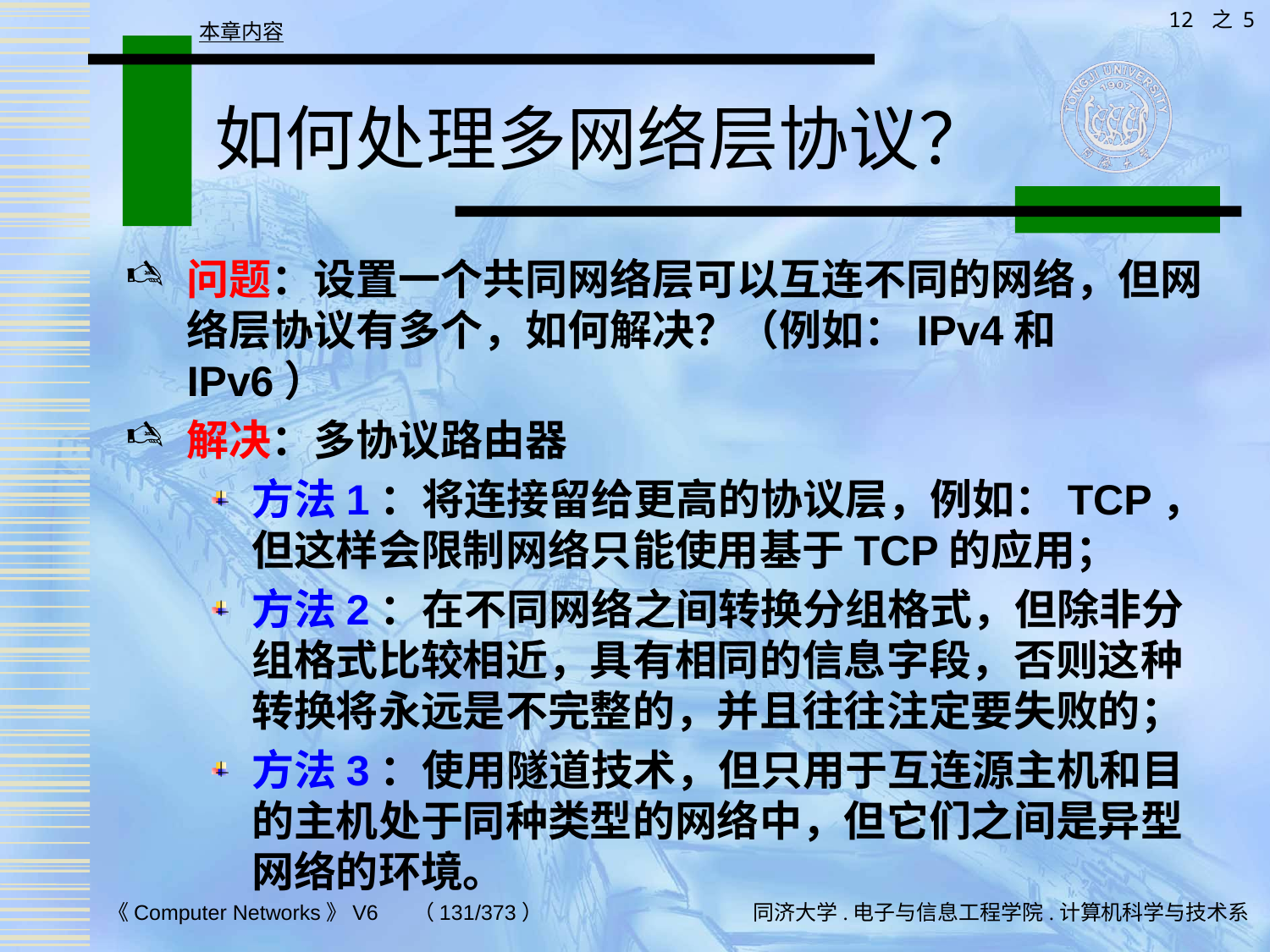

12 之 5
本章内容
# 如何处理多网络层协议？
问题：设置一个共同网络层可以互连不同的网络，但网络层协议有多个，如何解决？（例如：IPv4和IPv6）
解决：多协议路由器
方法1：将连接留给更高的协议层，例如：TCP，但这样会限制网络只能使用基于TCP的应用；
方法2：在不同网络之间转换分组格式，但除非分组格式比较相近，具有相同的信息字段，否则这种转换将永远是不完整的，并且往往注定要失败的；
方法3：使用隧道技术，但只用于互连源主机和目的主机处于同种类型的网络中，但它们之间是异型网络的环境。